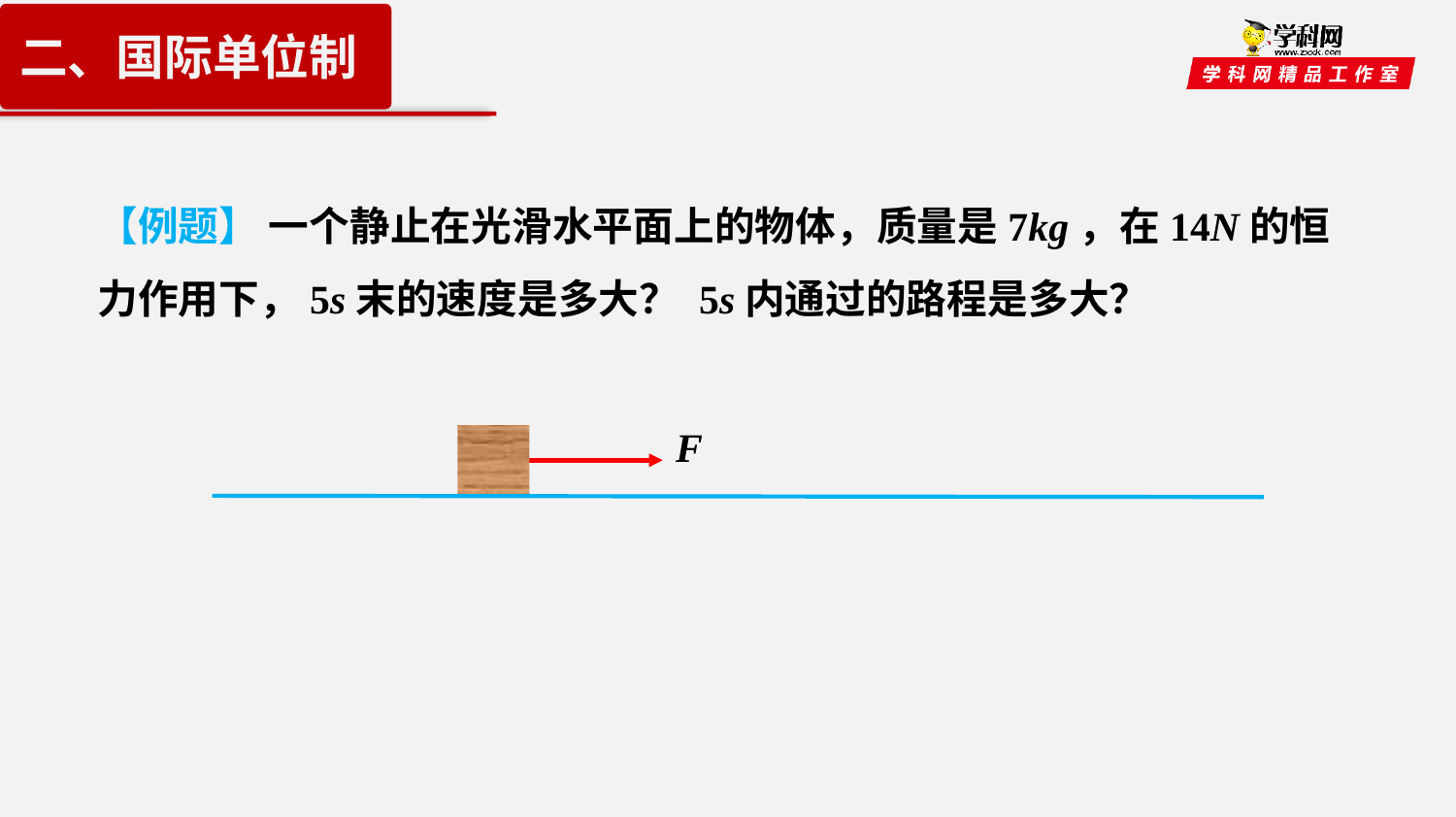

二、国际单位制
【例题】 一个静止在光滑水平面上的物体，质量是7kg，在14N的恒力作用下，5s末的速度是多大？ 5s内通过的路程是多大？
F